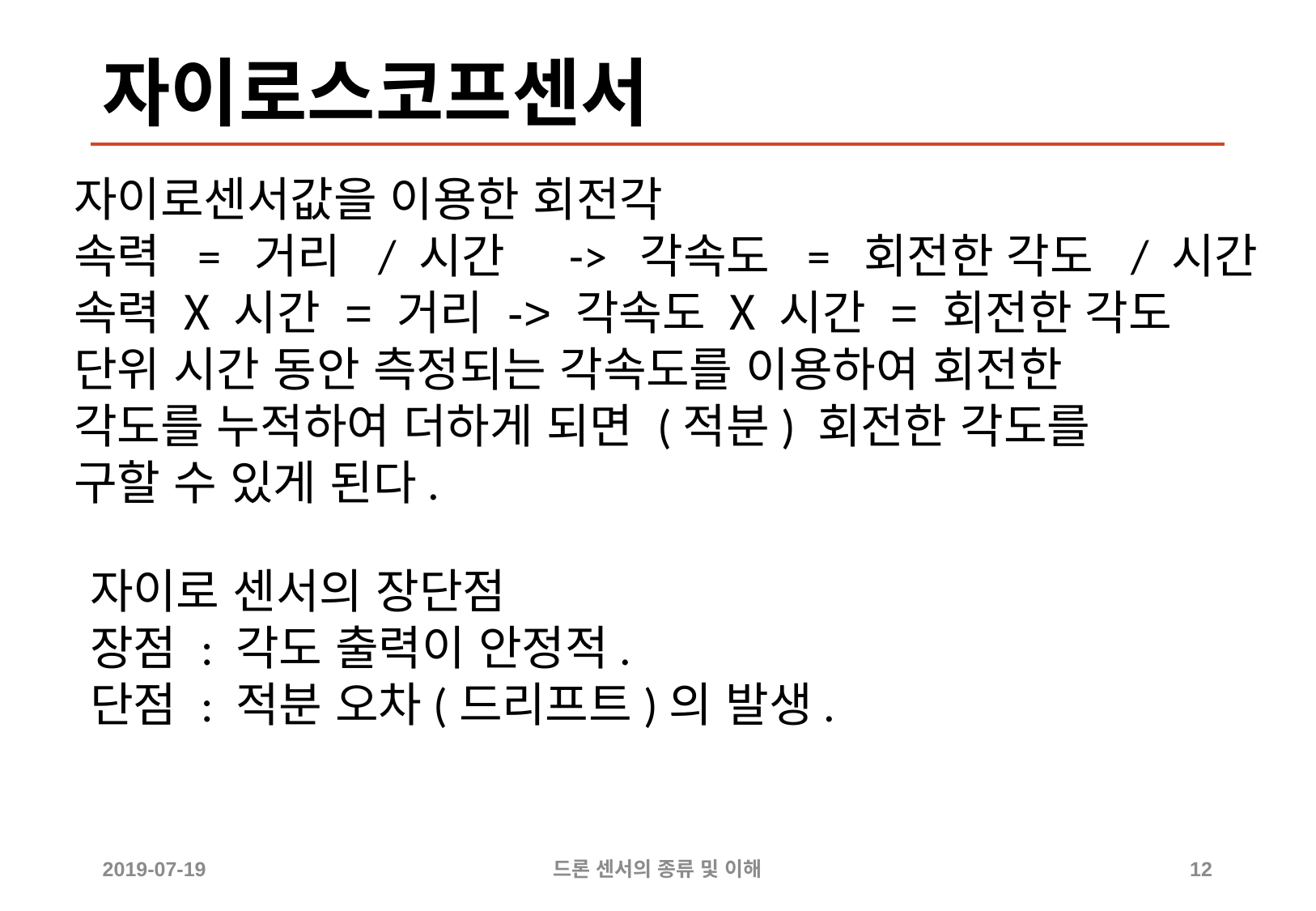

# 자이로스코프센서
자이로센서값을 이용한 회전각
속력  =  거리  / 시간    ->  각속도  =  회전한 각도  / 시간
속력 Ⅹ 시간 = 거리 -> 각속도 Ⅹ 시간 = 회전한 각도
단위 시간 동안 측정되는 각속도를 이용하여 회전한
각도를 누적하여 더하게 되면 (적분) 회전한 각도를
구할 수 있게 된다.
자이로 센서의 장단점
장점 : 각도 출력이 안정적.
단점 : 적분 오차(드리프트)의 발생.
2019-07-19
드론 센서의 종류 및 이해
12